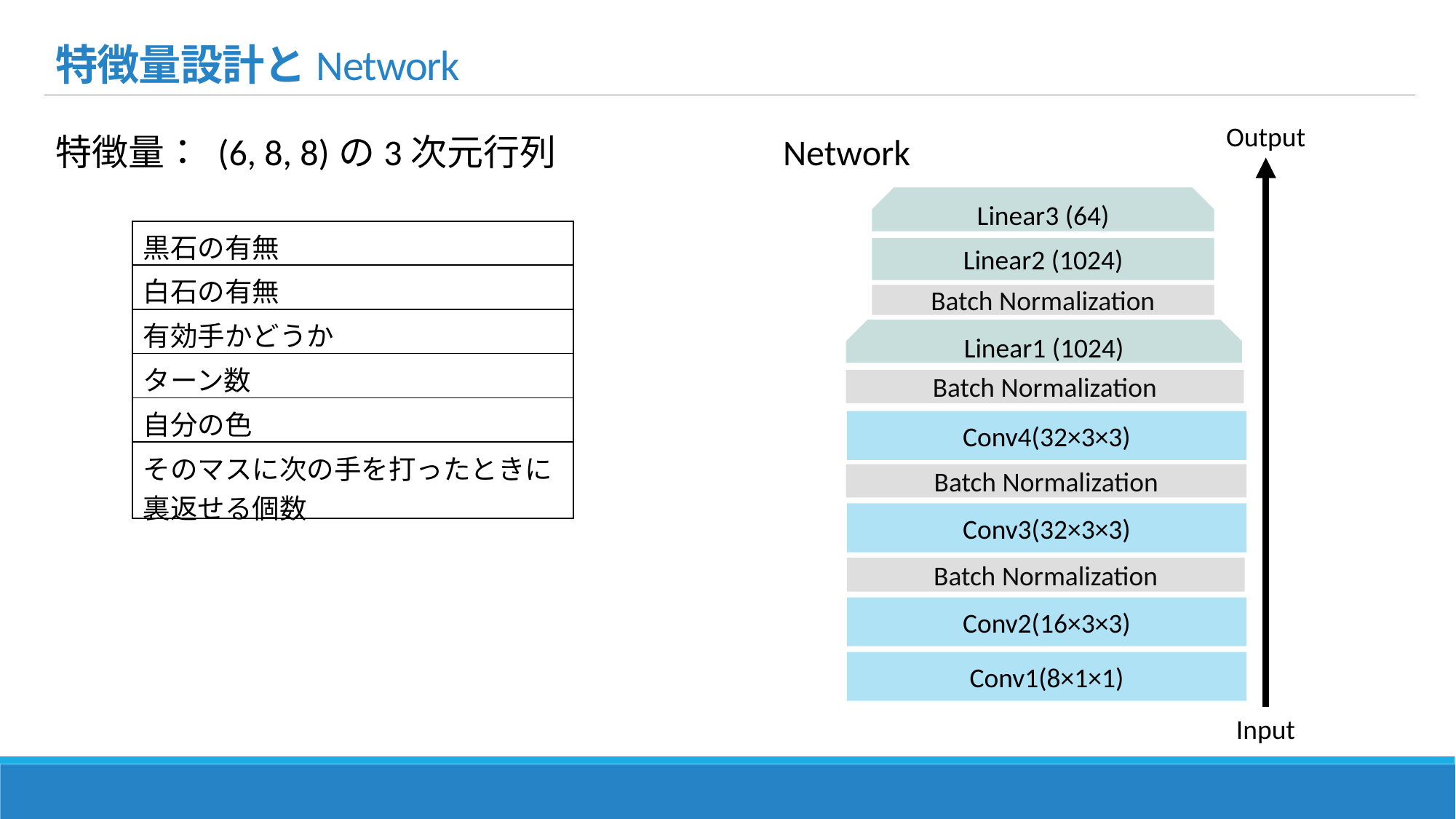

# 特徴量設計とNetwork
Output
特徴量： (6, 8, 8)の3次元行列
Network
Linear3 (64)
Linear2 (1024)
Batch Normalization
Linear1 (1024)
Batch Normalization
Conv4(32×3×3)
Batch Normalization
Conv3(32×3×3)
Batch Normalization
Conv2(16×3×3)
Conv1(8×1×1)
| 黒石の有無 |
| --- |
| 白石の有無 |
| 有効手かどうか |
| ターン数 |
| 自分の色 |
| そのマスに次の手を打ったときに 裏返せる個数 |
Input